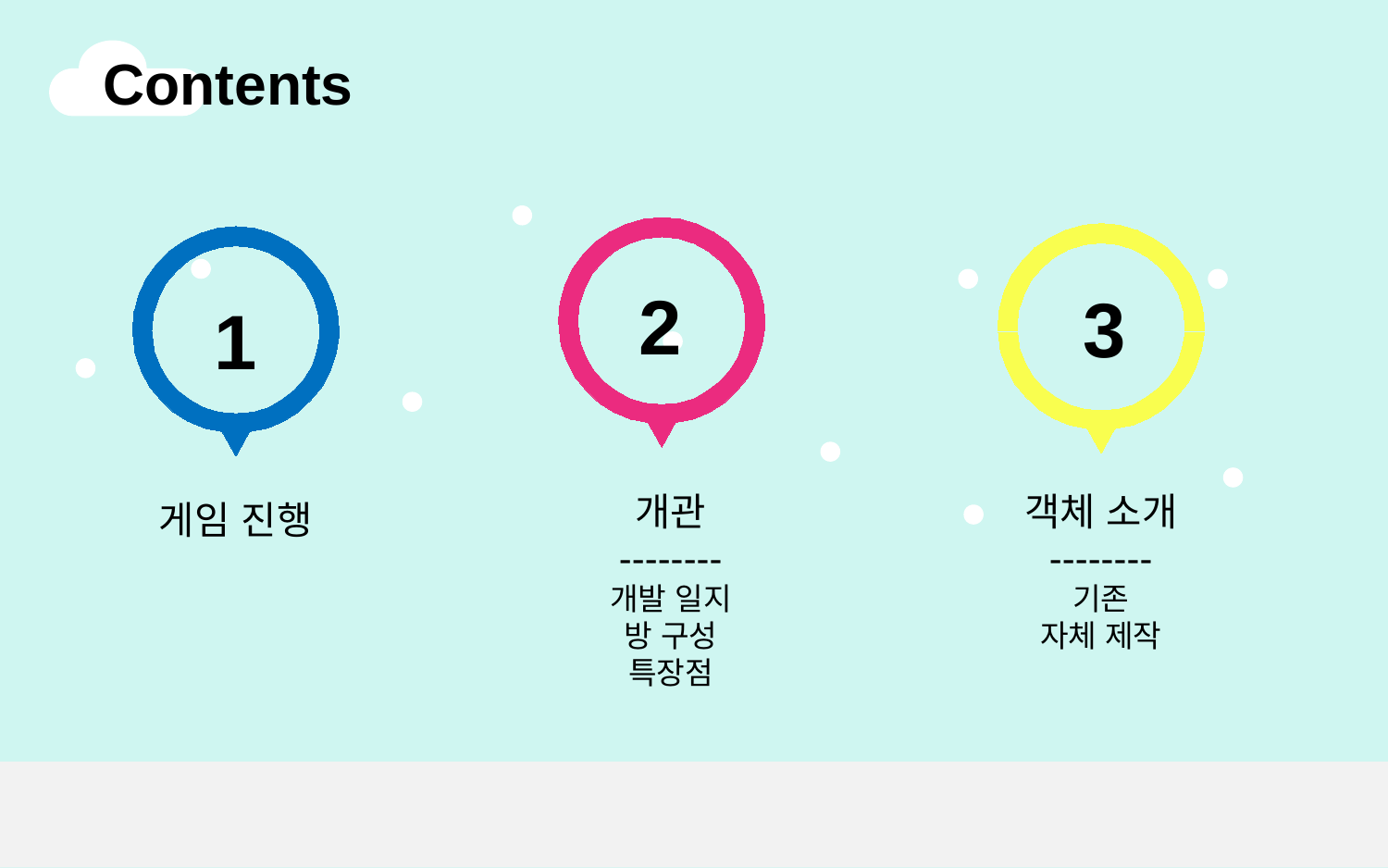

Contents

2
3
1

개관
--------
개발 일지
방 구성
특장점
객체 소개
--------
기존
자체 제작
게임 진행